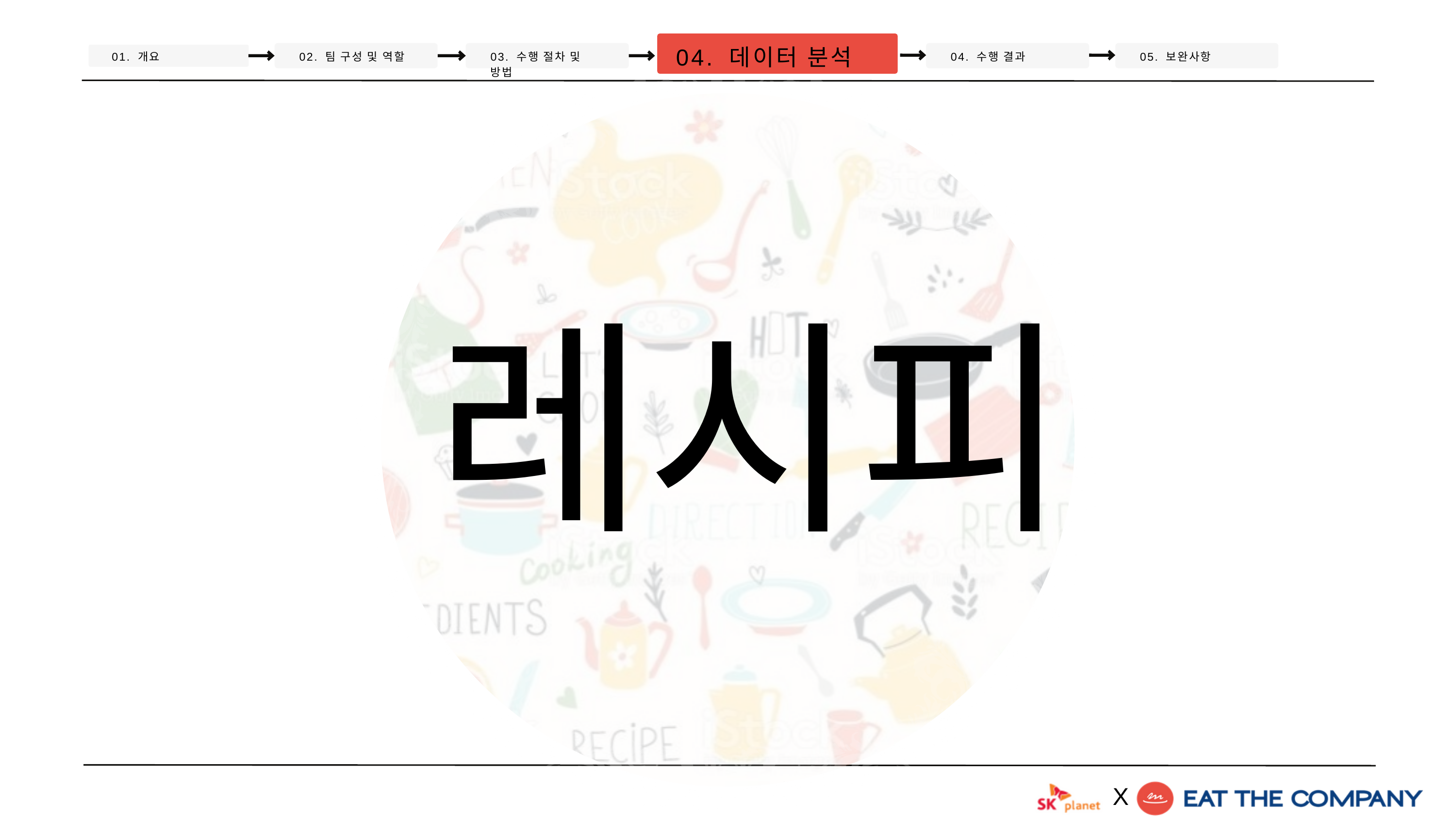

04. 데이터 분석

01. 개요

02. 팀 구성 및 역할

03. 수행 절차 및 방법

04. 수행 결과

05. 보완사항

레시피

X